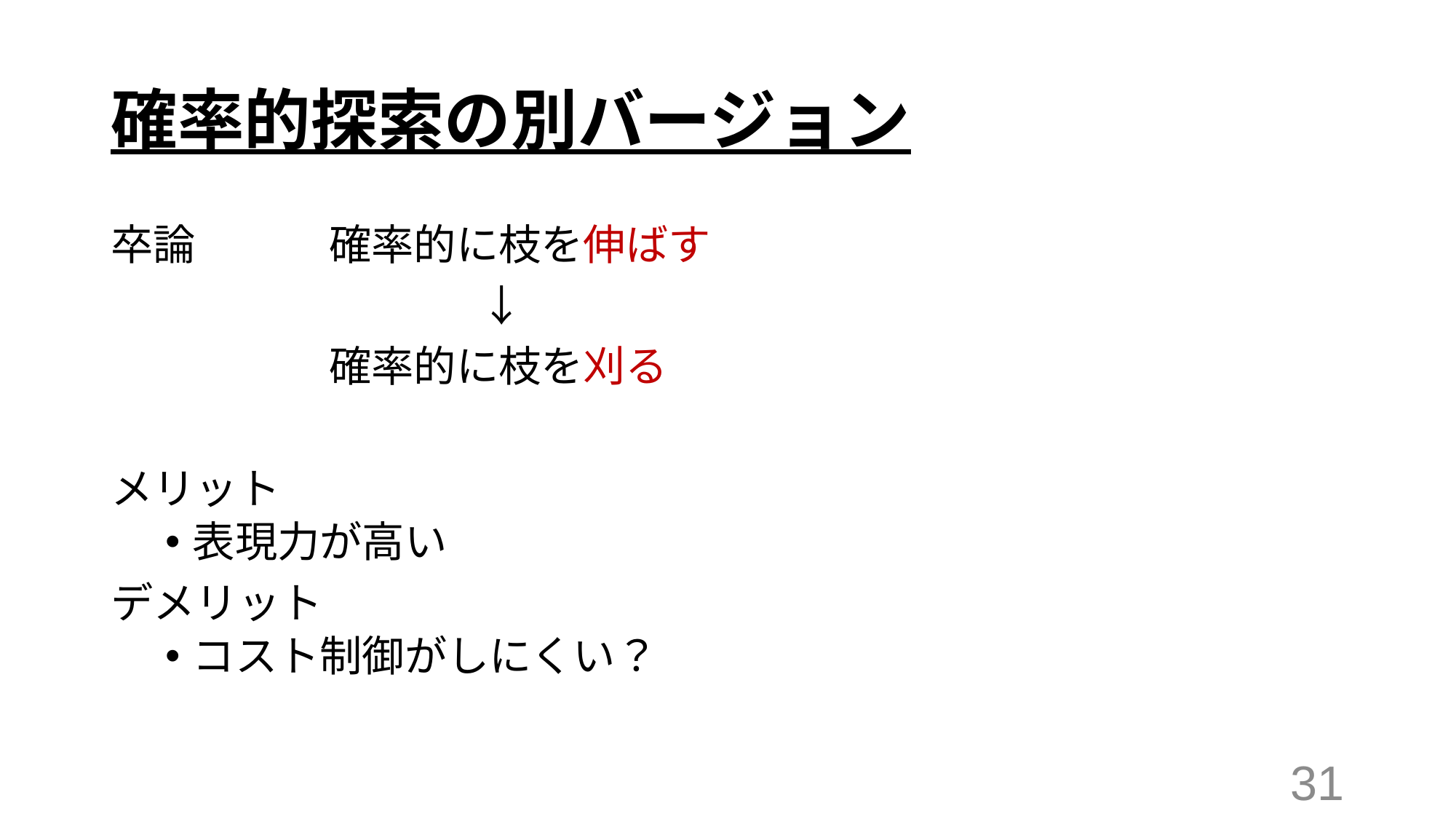

# 確率的探索の別バージョン
卒論		確率的に枝を伸ばす
			　↓
		確率的に枝を刈る

メリット
表現力が高い
デメリット
コスト制御がしにくい？
31